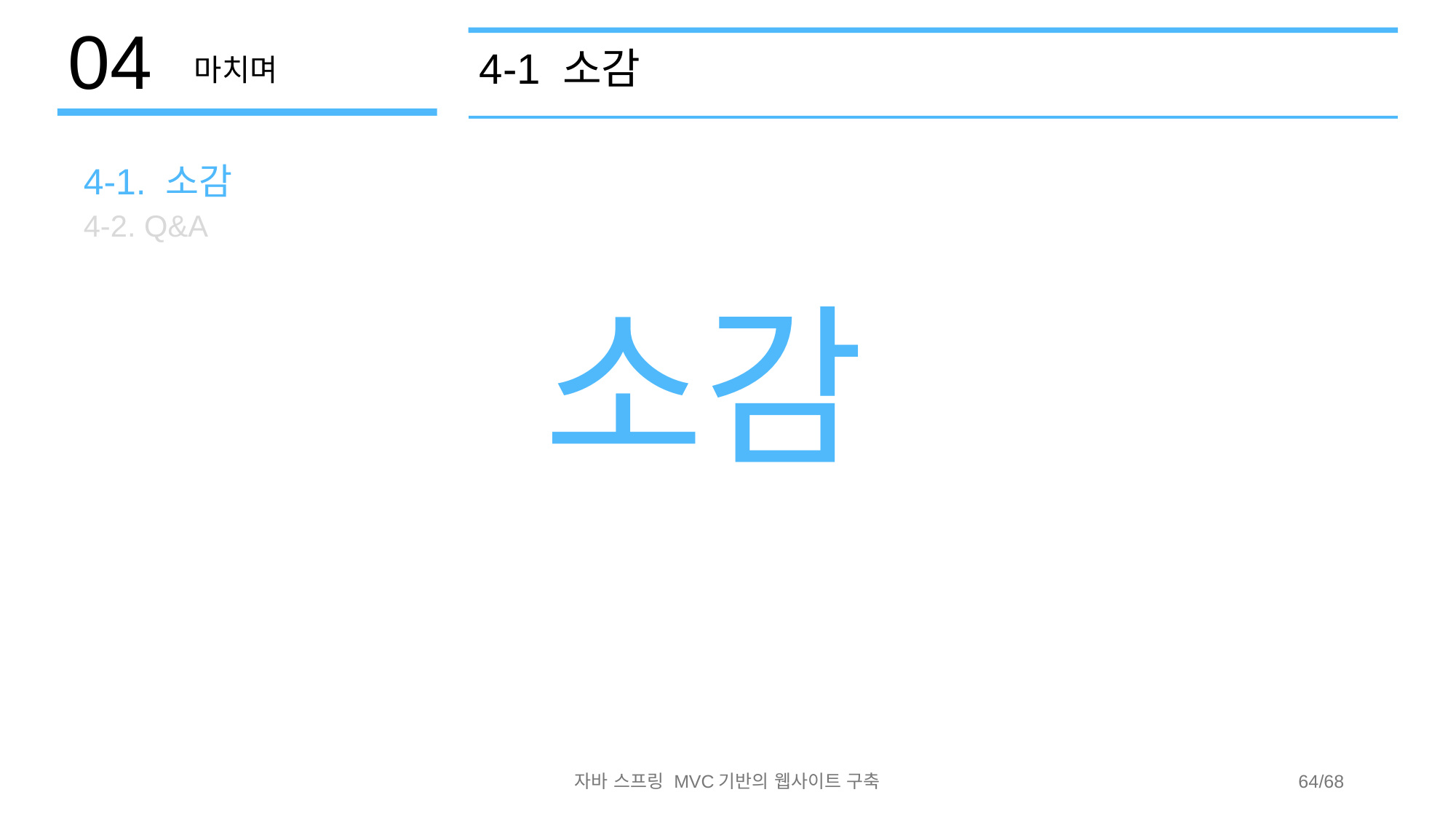

4-1 소감
소감
자바 스프링 MVC기반의 웹사이트 구축
64